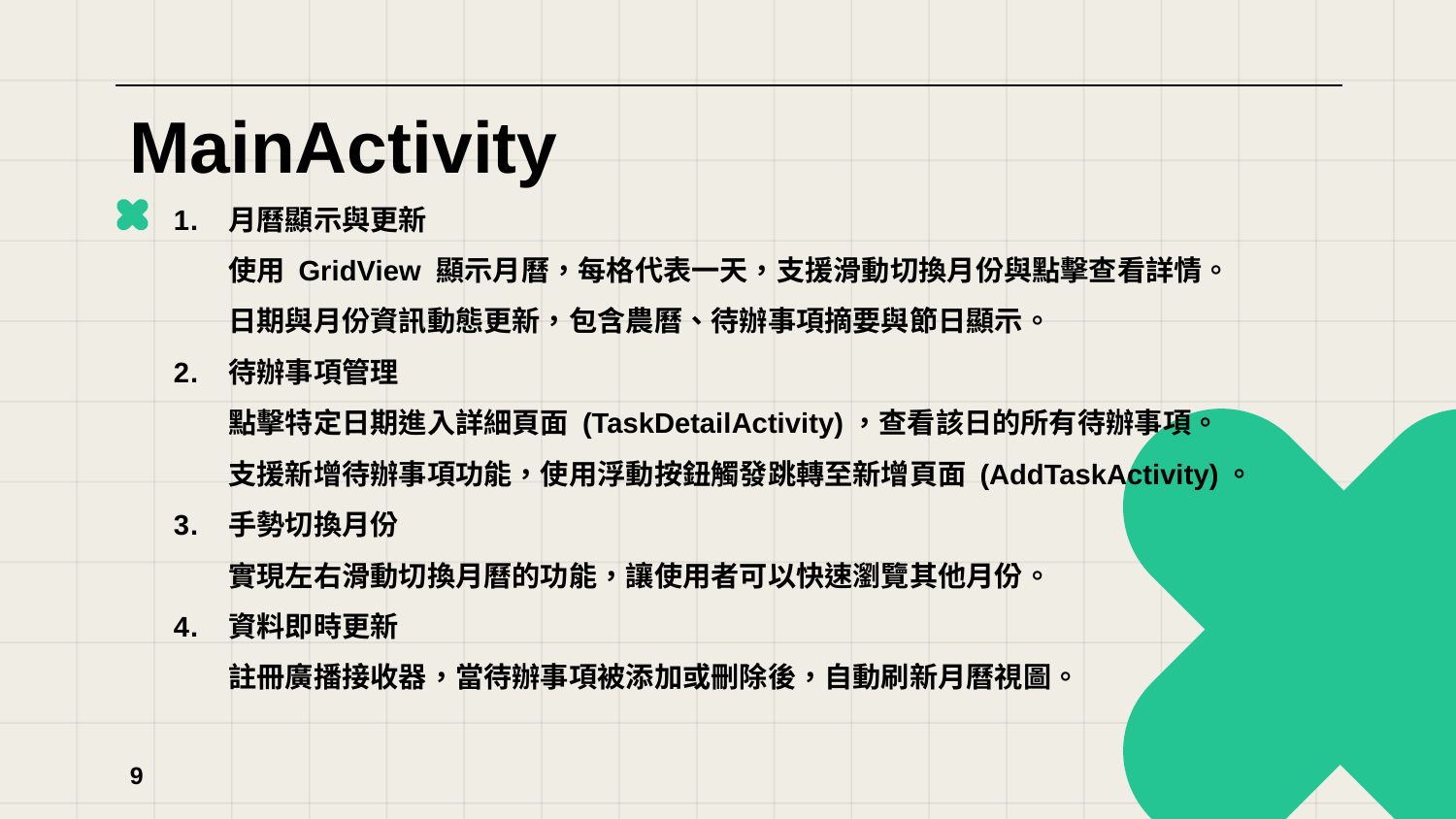

# MainActivity
月曆顯示與更新
使用 GridView 顯示月曆，每格代表一天，支援滑動切換月份與點擊查看詳情。
日期與月份資訊動態更新，包含農曆、待辦事項摘要與節日顯示。
待辦事項管理
點擊特定日期進入詳細頁面 (TaskDetailActivity)，查看該日的所有待辦事項。
支援新增待辦事項功能，使用浮動按鈕觸發跳轉至新增頁面 (AddTaskActivity)。
手勢切換月份
實現左右滑動切換月曆的功能，讓使用者可以快速瀏覽其他月份。
資料即時更新
註冊廣播接收器，當待辦事項被添加或刪除後，自動刷新月曆視圖。

9